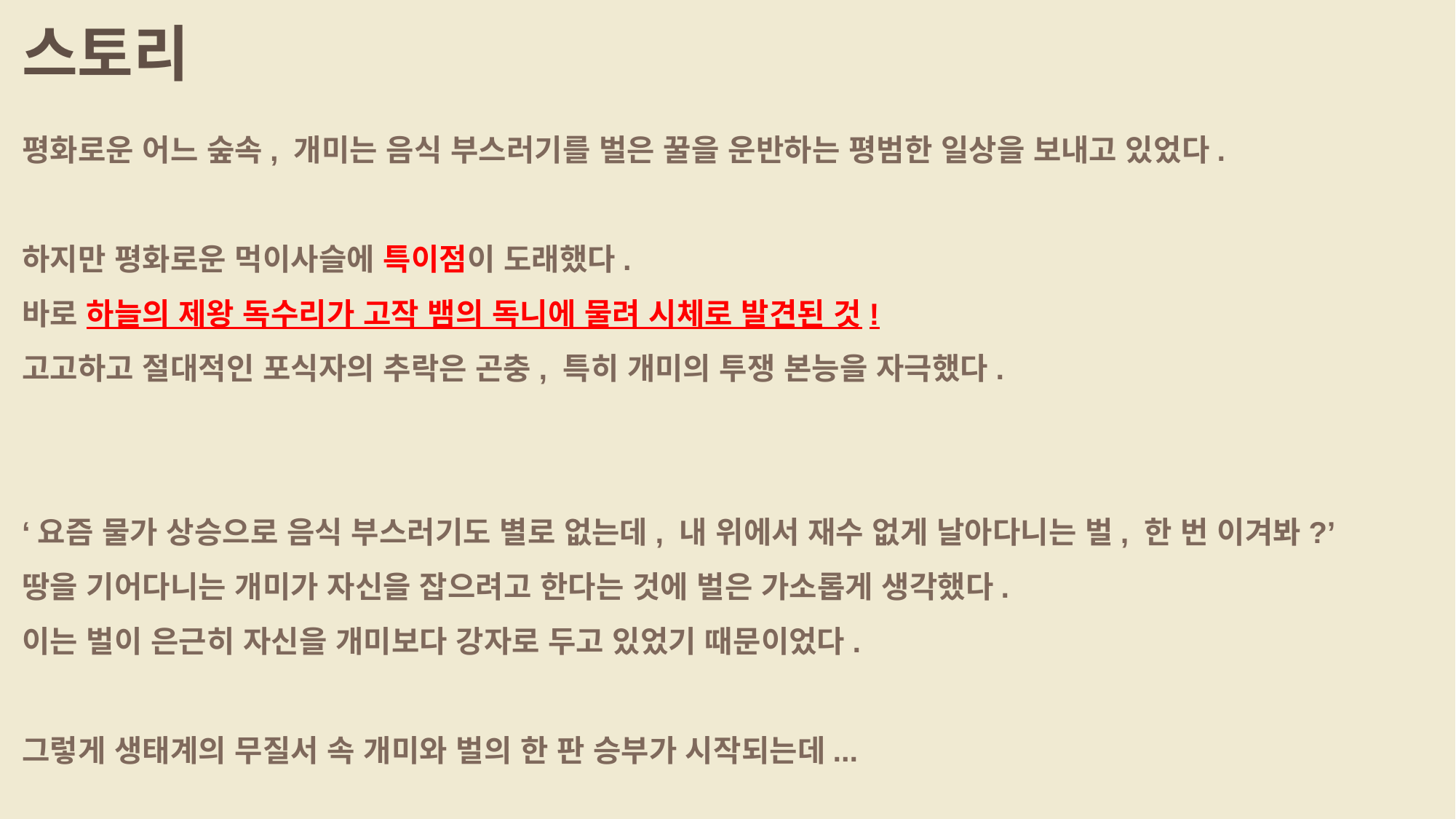

스토리
평화로운 어느 숲속, 개미는 음식 부스러기를 벌은 꿀을 운반하는 평범한 일상을 보내고 있었다.

하지만 평화로운 먹이사슬에 특이점이 도래했다.
바로 하늘의 제왕 독수리가 고작 뱀의 독니에 물려 시체로 발견된 것!
고고하고 절대적인 포식자의 추락은 곤충, 특히 개미의 투쟁 본능을 자극했다.

‘요즘 물가 상승으로 음식 부스러기도 별로 없는데, 내 위에서 재수 없게 날아다니는 벌, 한 번 이겨봐?’
땅을 기어다니는 개미가 자신을 잡으려고 한다는 것에 벌은 가소롭게 생각했다.
이는 벌이 은근히 자신을 개미보다 강자로 두고 있었기 때문이었다.

그렇게 생태계의 무질서 속 개미와 벌의 한 판 승부가 시작되는데...